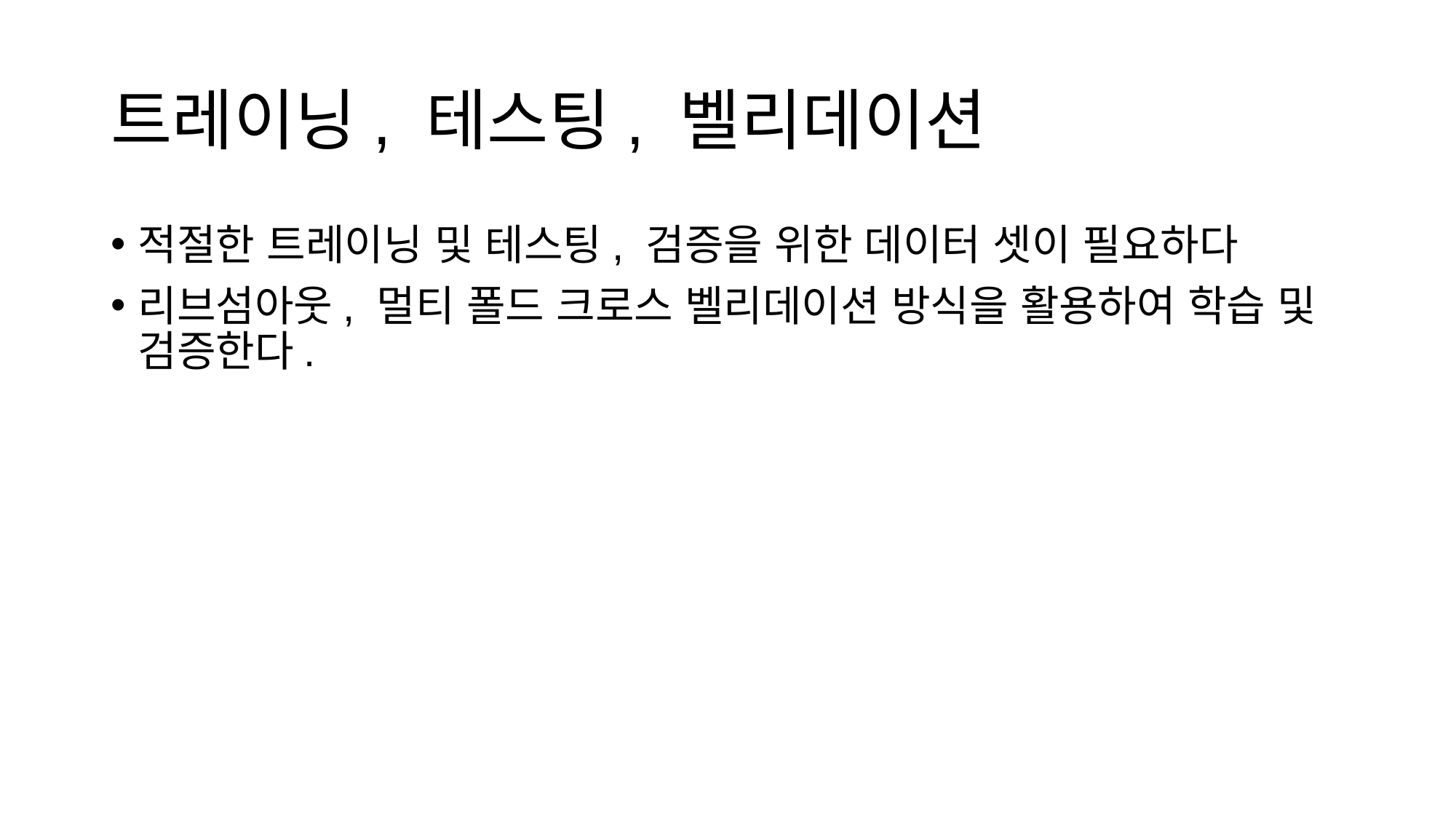

# 트레이닝, 테스팅, 벨리데이션
적절한 트레이닝 및 테스팅, 검증을 위한 데이터 셋이 필요하다
리브섬아웃, 멀티 폴드 크로스 벨리데이션 방식을 활용하여 학습 및 검증한다.